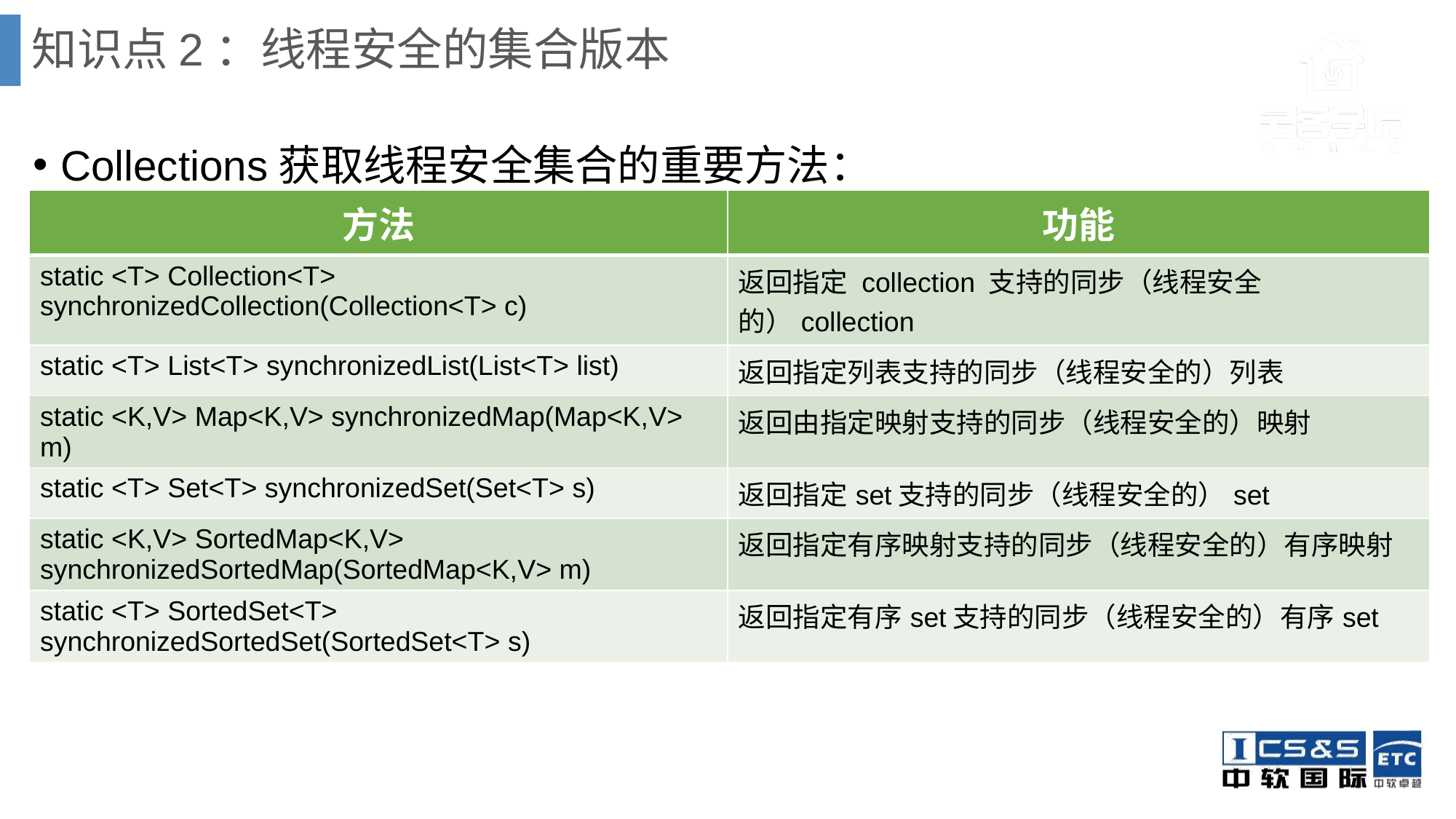

# 知识点2：线程安全的集合版本
Collections获取线程安全集合的重要方法：
| 方法 | 功能 |
| --- | --- |
| static <T> Collection<T> synchronizedCollection(Collection<T> c) | 返回指定 collection 支持的同步（线程安全的）collection |
| static <T> List<T> synchronizedList(List<T> list) | 返回指定列表支持的同步（线程安全的）列表 |
| static <K,V> Map<K,V> synchronizedMap(Map<K,V> m) | 返回由指定映射支持的同步（线程安全的）映射 |
| static <T> Set<T> synchronizedSet(Set<T> s) | 返回指定set支持的同步（线程安全的）set |
| static <K,V> SortedMap<K,V> synchronizedSortedMap(SortedMap<K,V> m) | 返回指定有序映射支持的同步（线程安全的）有序映射 |
| static <T> SortedSet<T> synchronizedSortedSet(SortedSet<T> s) | 返回指定有序set支持的同步（线程安全的）有序set |